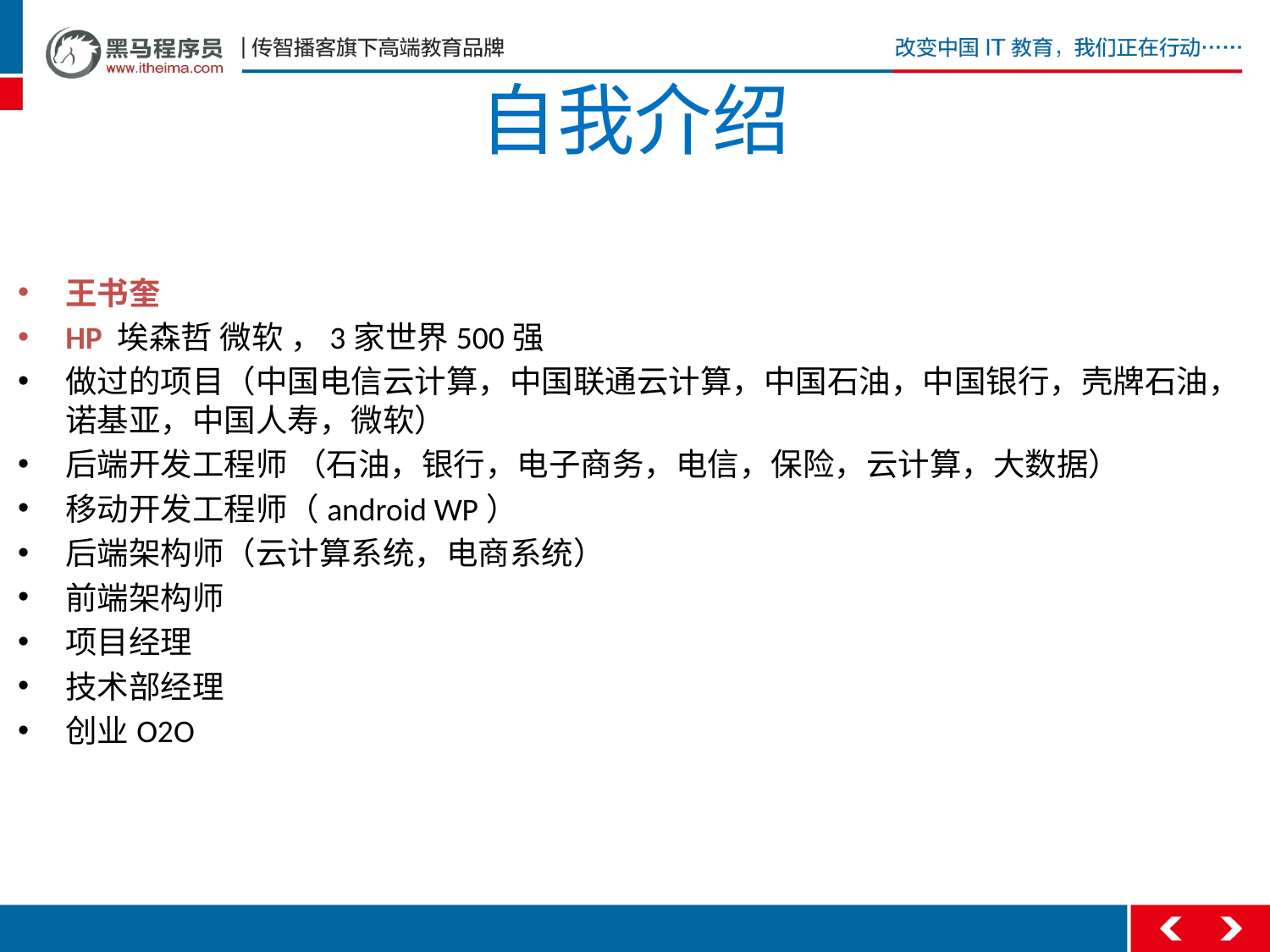

# 自我介绍

王书奎
HP 埃森哲 微软 ，3家世界500强
做过的项目（中国电信云计算，中国联通云计算，中国石油，中国银行，壳牌石油，诺基亚，中国人寿，微软）
后端开发工程师 （石油，银行，电子商务，电信，保险，云计算，大数据）
移动开发工程师（android WP）
后端架构师（云计算系统，电商系统）
前端架构师
项目经理
技术部经理
创业O2O